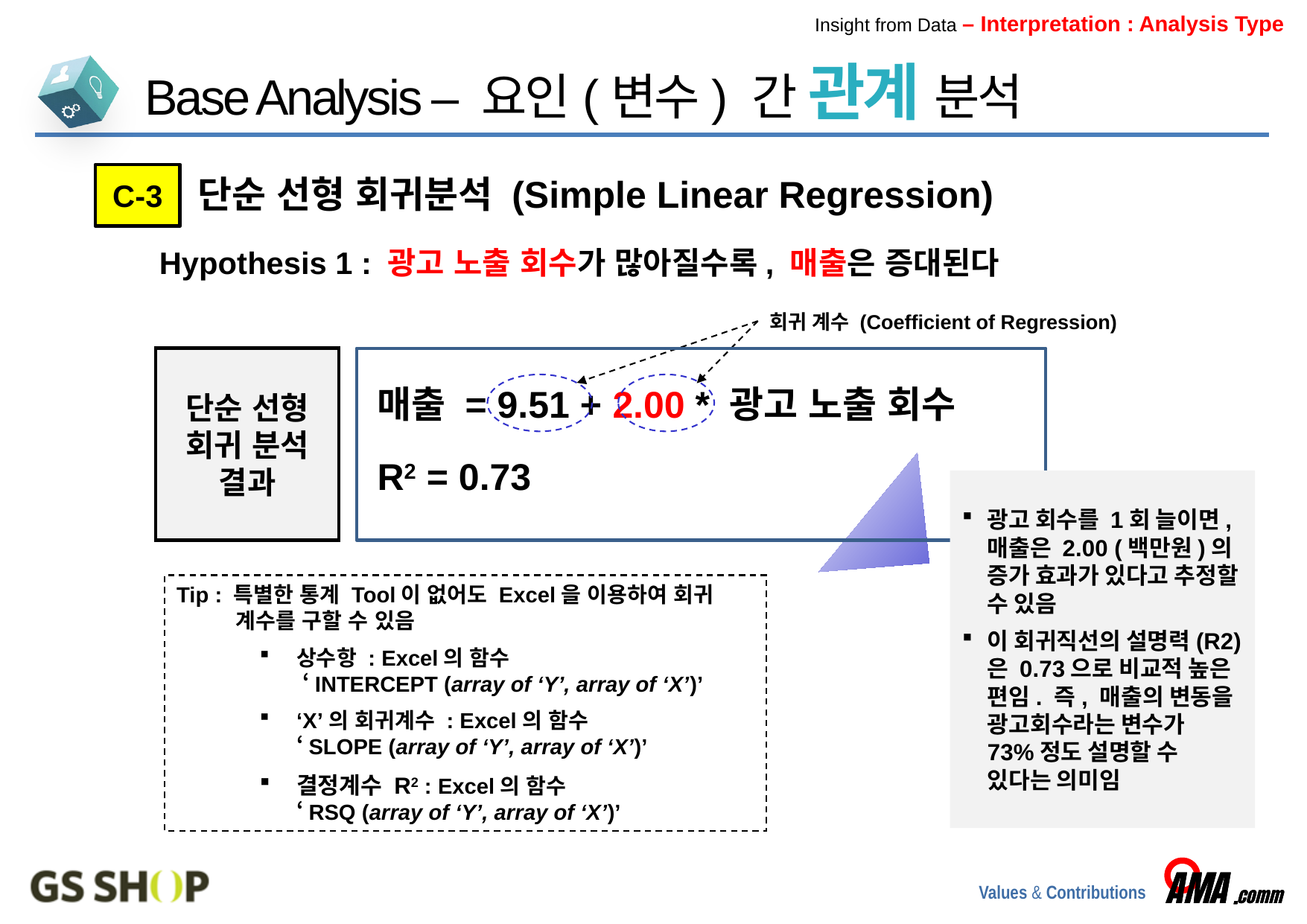

Insight from Data – Interpretation : Analysis Type
Base Analysis – 요인(변수) 간 관계 분석
C-3
단순 선형 회귀분석 (Simple Linear Regression)
Hypothesis 1 : 광고 노출 회수가 많아질수록, 매출은 증대된다
회귀 계수 (Coefficient of Regression)
단순 선형
회귀 분석 결과

매출 = 9.51 + 2.00 * 광고 노출 회수
R2 = 0.73
광고 회수를 1회 늘이면, 매출은 2.00 (백만원)의 증가 효과가 있다고 추정할 수 있음
이 회귀직선의 설명력(R2)은 0.73으로 비교적 높은 편임. 즉, 매출의 변동을 광고회수라는 변수가 73%정도 설명할 수 있다는 의미임

Tip : 특별한 통계 Tool이 없어도 Excel을 이용하여 회귀 계수를 구할 수 있음
상수항 : Excel의 함수
 ‘INTERCEPT (array of ‘Y’, array of ‘X’)’
‘X’의 회귀계수 : Excel의 함수
‘SLOPE (array of ‘Y’, array of ‘X’)’
결정계수 R2 : Excel의 함수
‘RSQ (array of ‘Y’, array of ‘X’)’